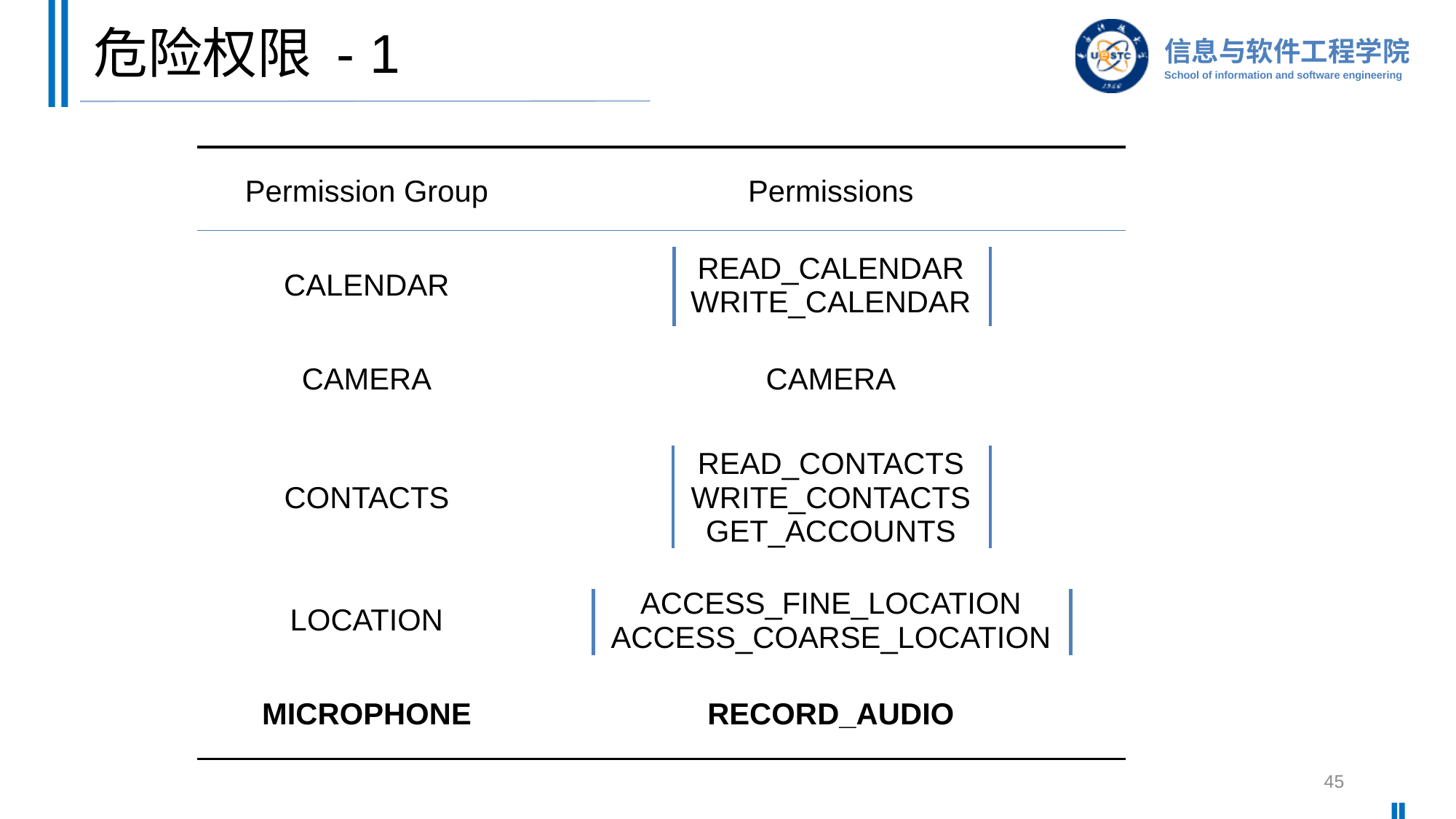

# 危险权限 - 1
| Permission Group | Permissions |
| --- | --- |
| CALENDAR | READ\_CALENDAR WRITE\_CALENDAR |
| CAMERA | CAMERA |
| CONTACTS | READ\_CONTACTS WRITE\_CONTACTS GET\_ACCOUNTS |
| LOCATION | ACCESS\_FINE\_LOCATION ACCESS\_COARSE\_LOCATION |
| MICROPHONE | RECORD\_AUDIO |
45